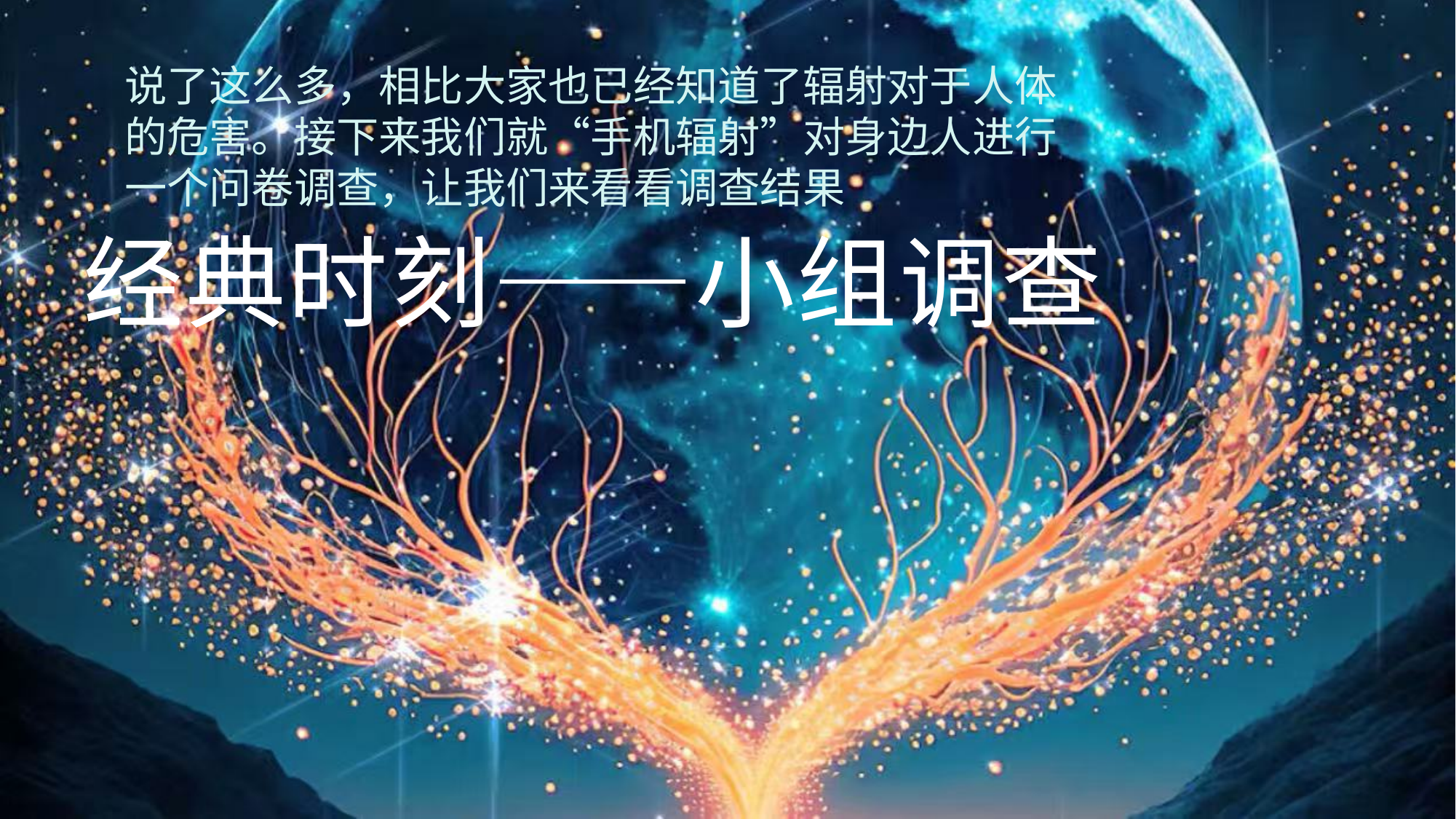

说了这么多，相比大家也已经知道了辐射对于人体的危害。接下来我们就“手机辐射”对身边人进行一个问卷调查，让我们来看看调查结果
#
经典时刻——小组调查